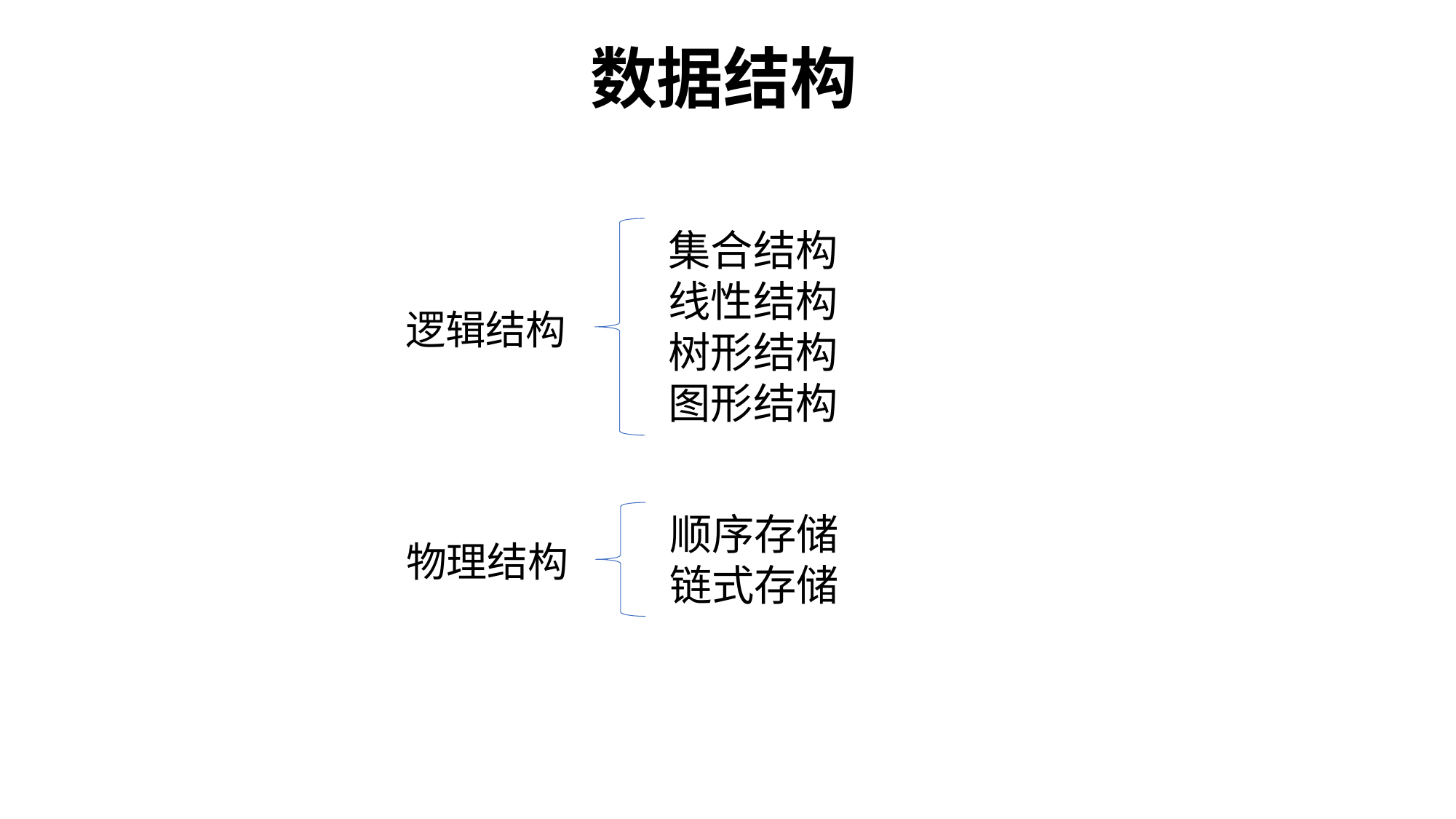

# 数据结构
集合结构
线性结构
树形结构
图形结构

逻辑结构
顺序存储
链式存储

物理结构